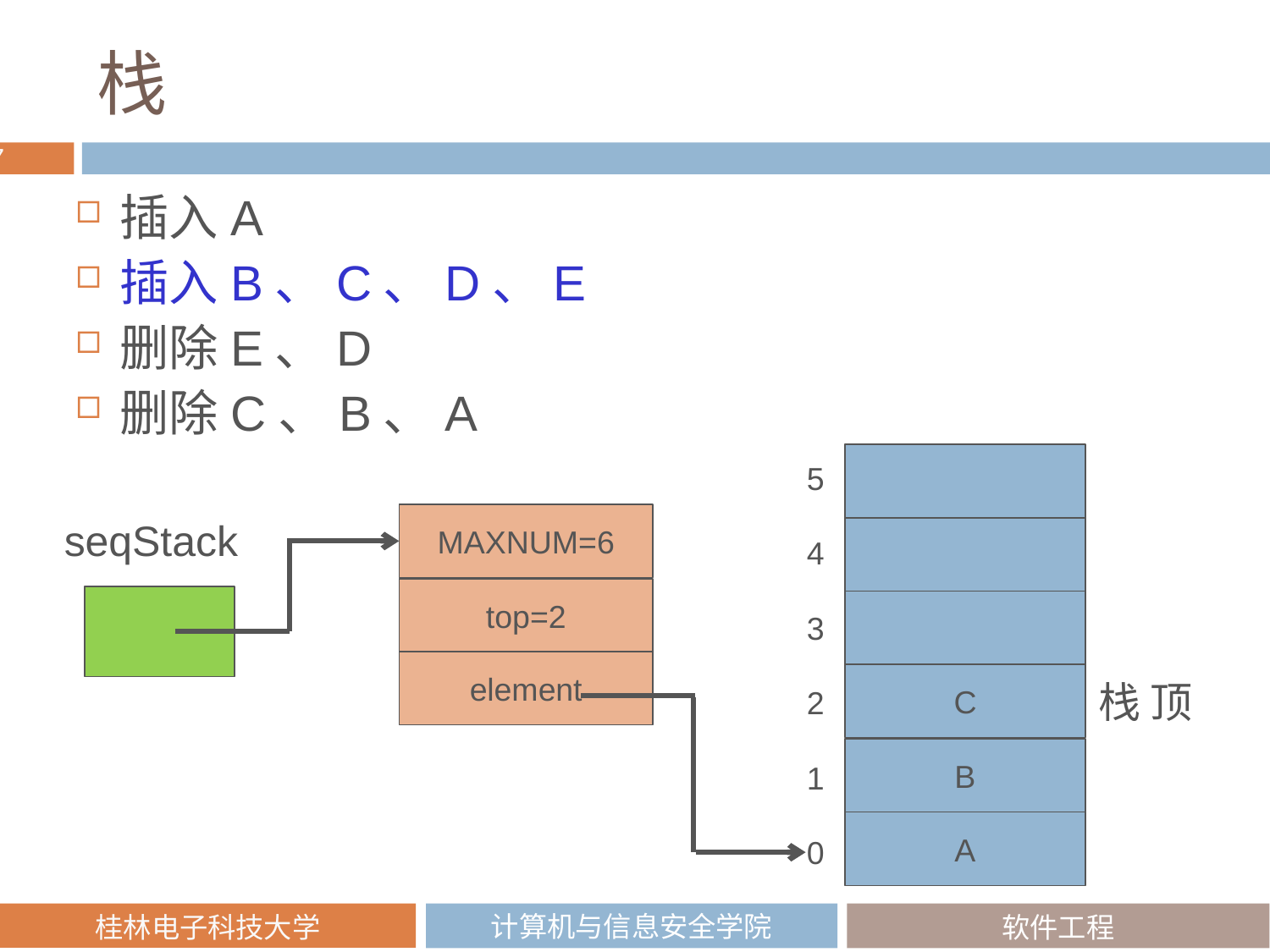

# 栈
插入A
插入B、C、D、E
删除E、D
删除C、B、A

5
MAXNUM=6
seqStack

4
top=2

3
element
C
栈 顶
2
B
1
A
0